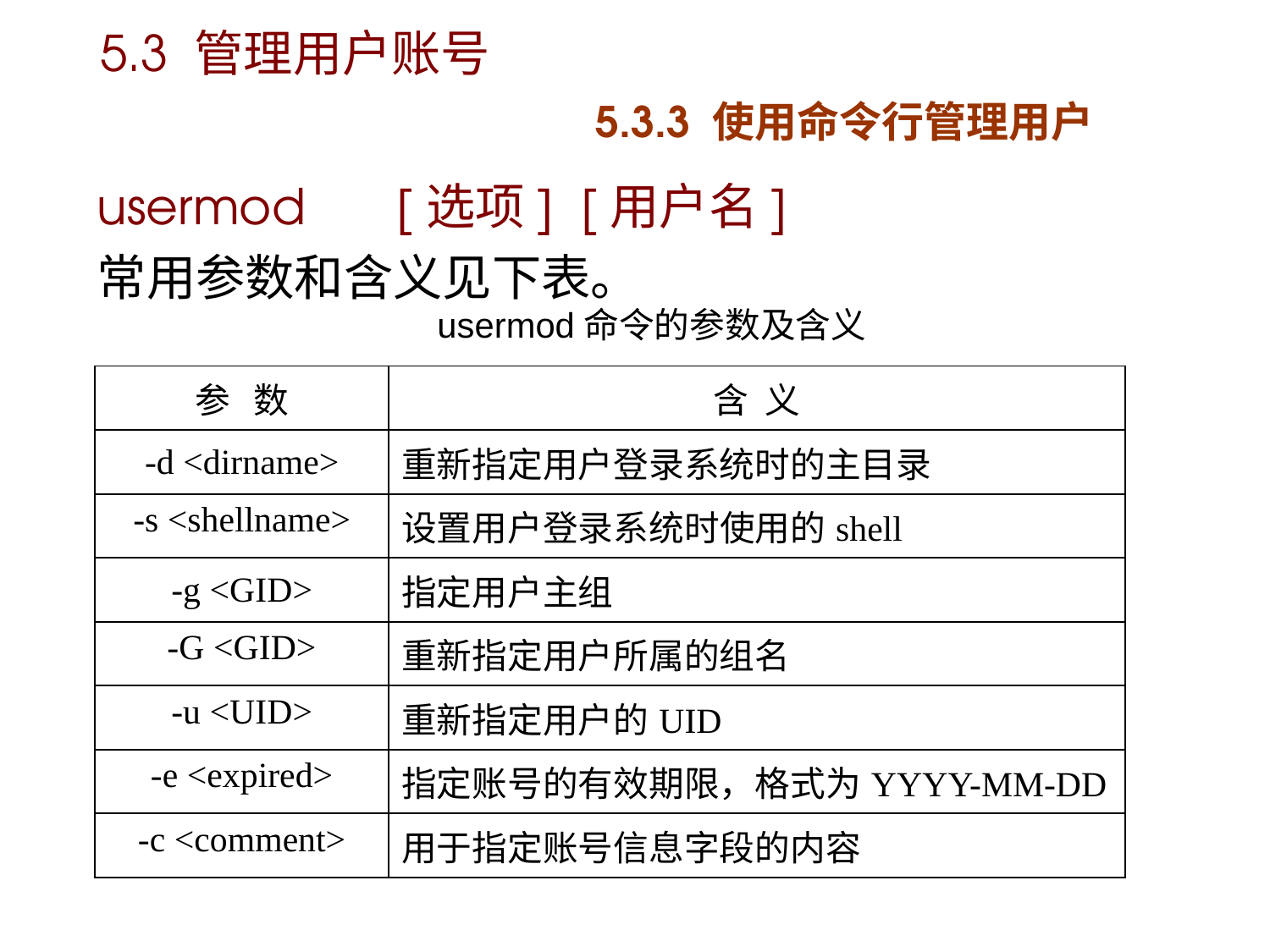

# 5.3 管理用户账号 5.3.3 使用命令行管理用户
usermod	 [选项]  [用户名]
常用参数和含义见下表。
usermod命令的参数及含义
| 参 数 | 含 义 |
| --- | --- |
| -d <dirname> | 重新指定用户登录系统时的主目录 |
| -s <shellname> | 设置用户登录系统时使用的shell |
| -g <GID> | 指定用户主组 |
| -G <GID> | 重新指定用户所属的组名 |
| -u <UID> | 重新指定用户的UID |
| -e <expired> | 指定账号的有效期限，格式为YYYY-MM-DD |
| -c <comment> | 用于指定账号信息字段的内容 |